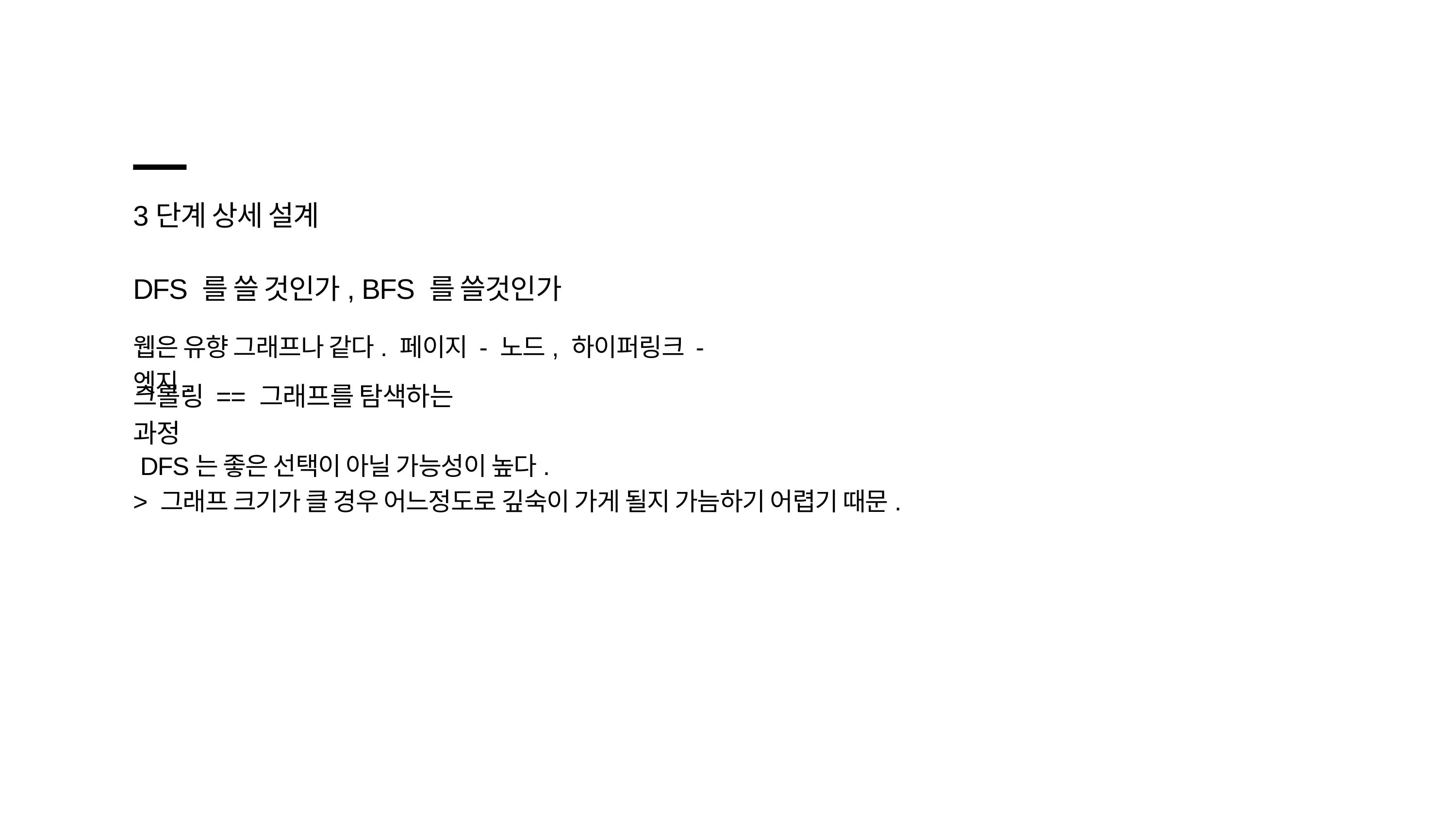

3단계 상세 설계
DFS 를 쓸 것인가, BFS 를 쓸것인가
웹은 유향 그래프나 같다. 페이지 - 노드, 하이퍼링크 - 엣지.
크롤링 == 그래프를 탐색하는 과정
 DFS는 좋은 선택이 아닐 가능성이 높다.
> 그래프 크기가 클 경우 어느정도로 깊숙이 가게 될지 가늠하기 어렵기 때문.